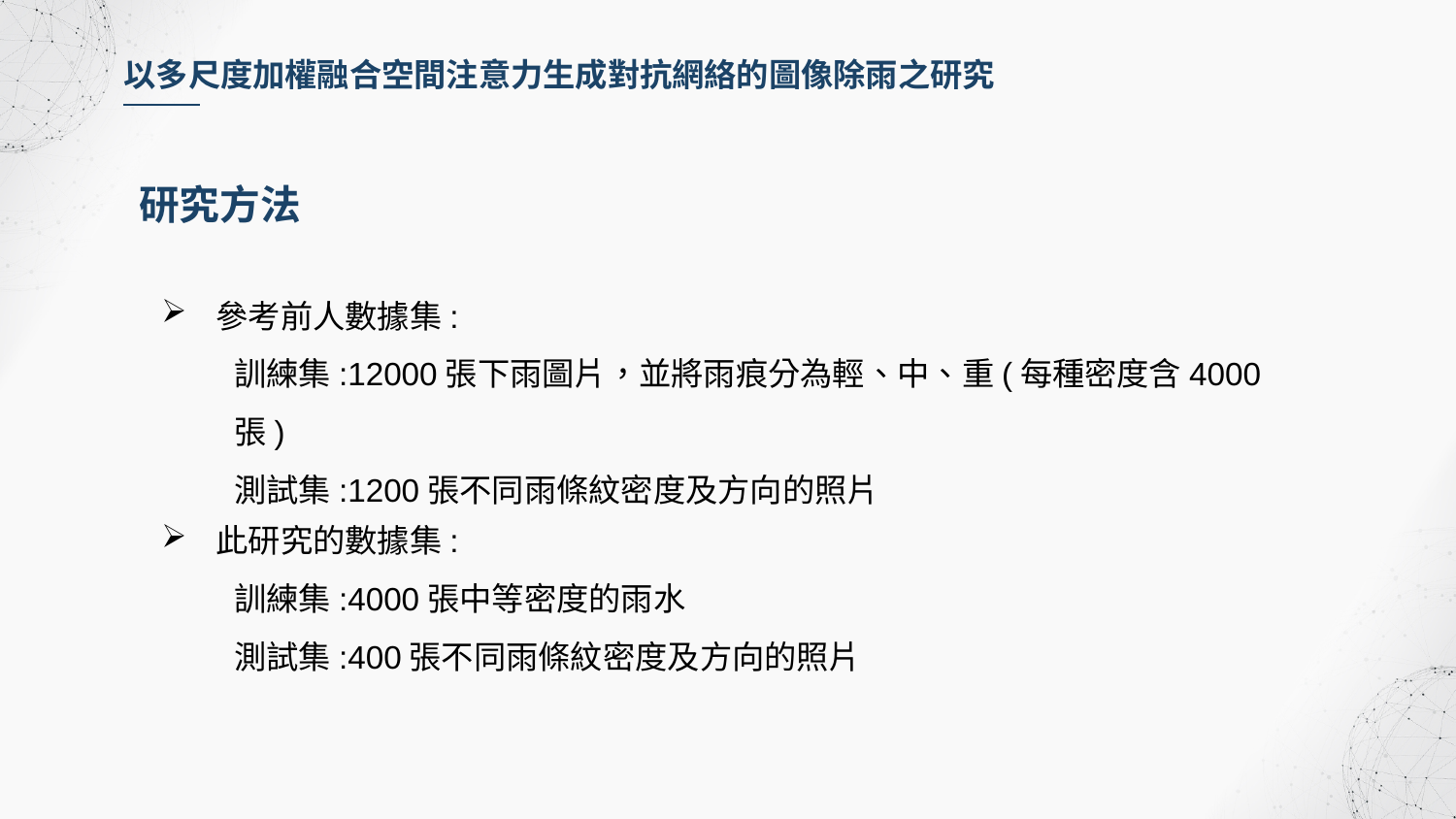

以多尺度加權融合空間注意力生成對抗網絡的圖像除雨之研究
研究方法
參考前人數據集:
訓練集:12000張下雨圖片，並將雨痕分為輕、中、重(每種密度含4000張)
測試集:1200張不同雨條紋密度及方向的照片
此研究的數據集:
訓練集:4000張中等密度的雨水
測試集:400張不同雨條紋密度及方向的照片